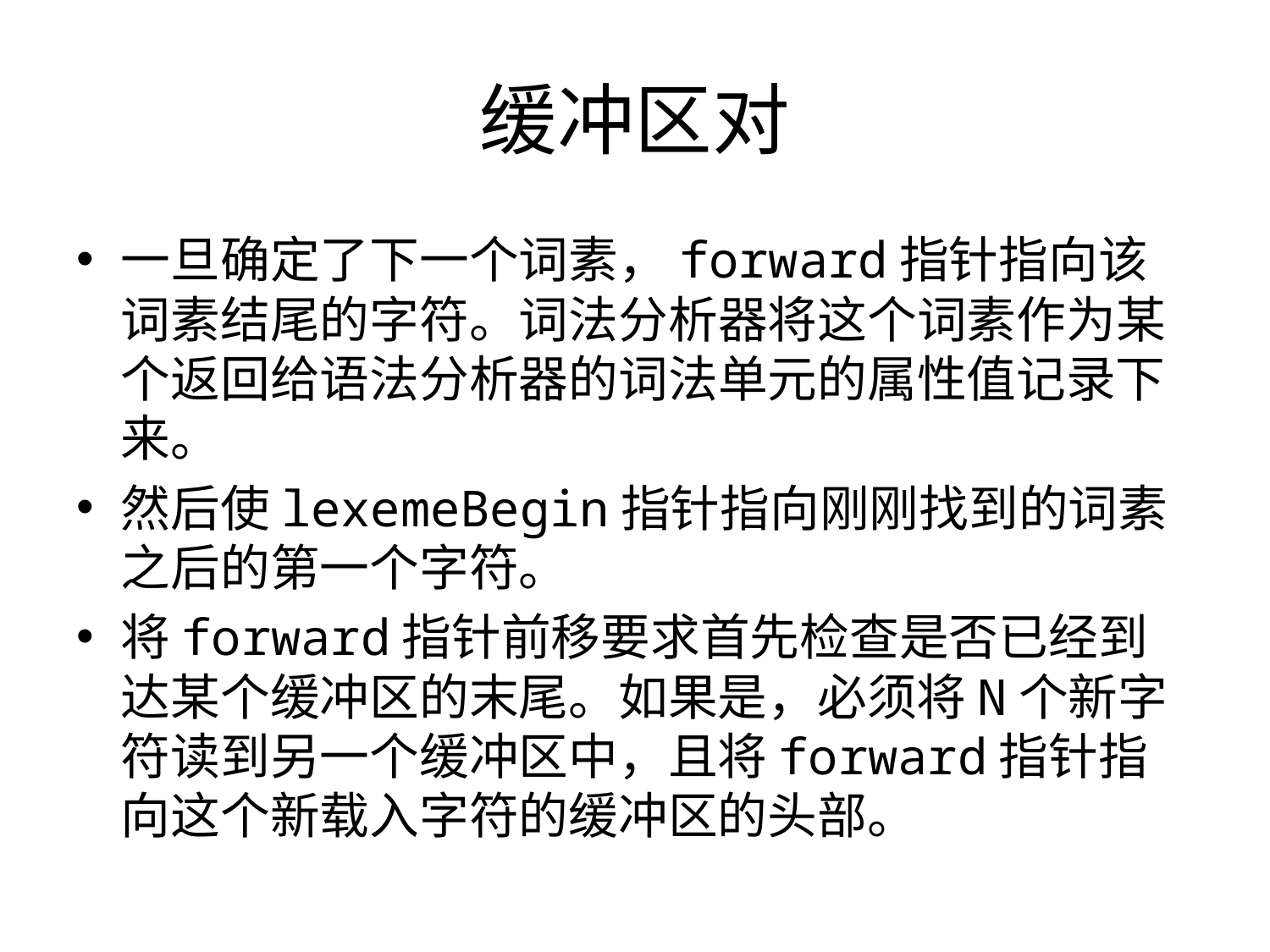

# 缓冲区对
一旦确定了下一个词素，forward指针指向该词素结尾的字符。词法分析器将这个词素作为某个返回给语法分析器的词法单元的属性值记录下来。
然后使lexemeBegin指针指向刚刚找到的词素之后的第一个字符。
将forward指针前移要求首先检查是否已经到达某个缓冲区的末尾。如果是，必须将N个新字符读到另一个缓冲区中，且将forward指针指向这个新载入字符的缓冲区的头部。